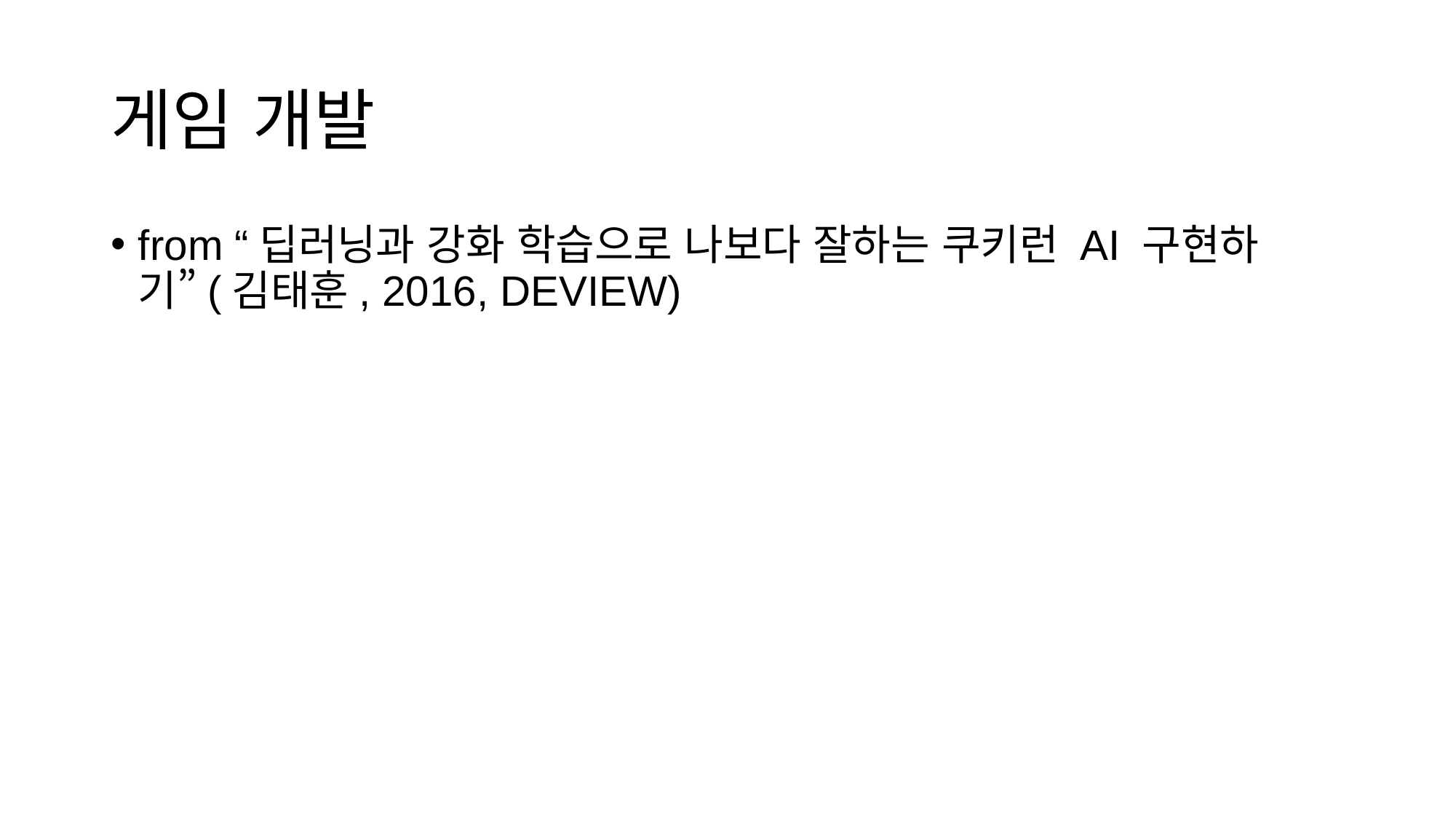

# 게임 개발
from “딥러닝과 강화 학습으로 나보다 잘하는 쿠키런 AI 구현하기”(김태훈, 2016, DEVIEW)